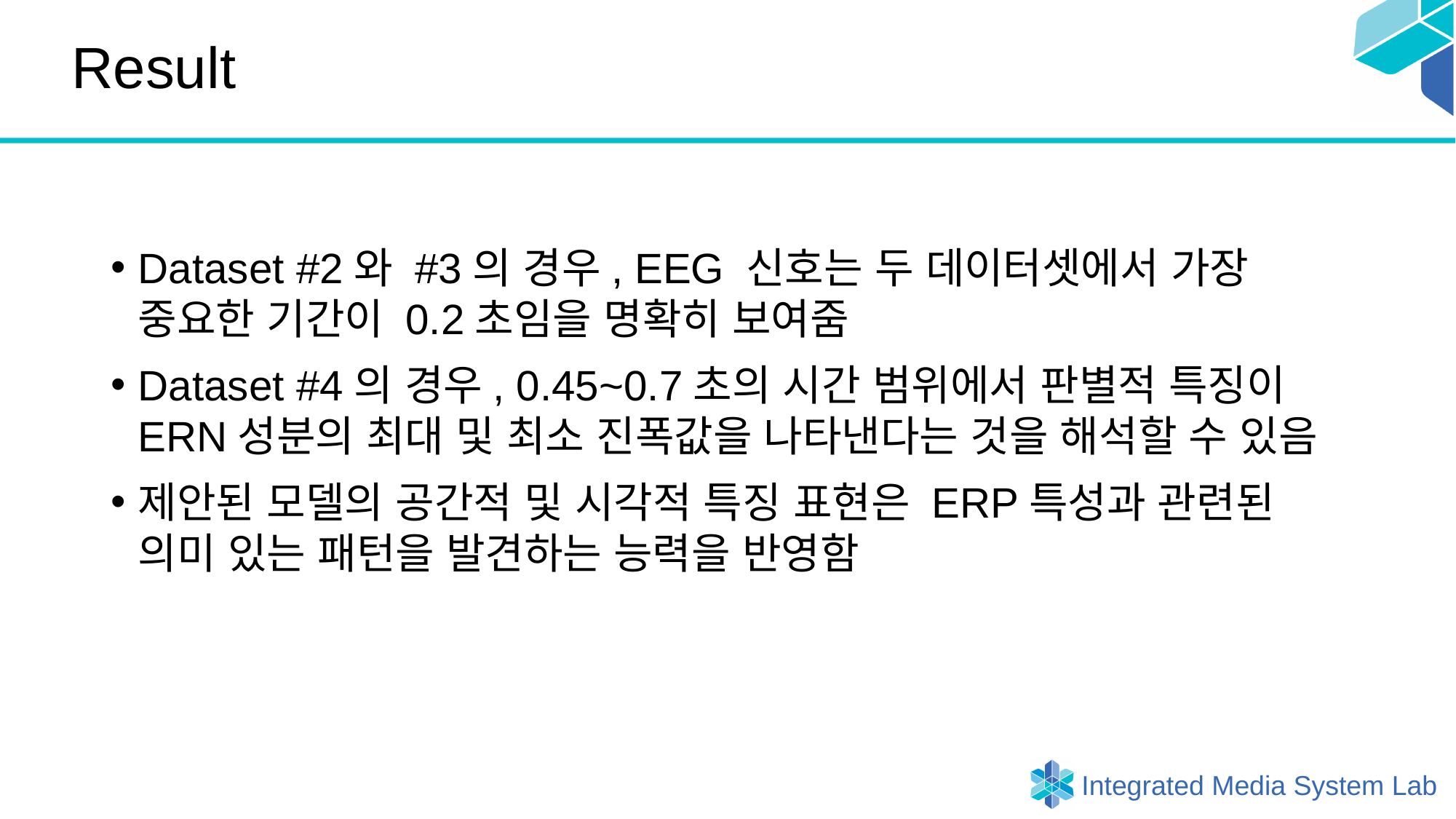

# Result
Dataset #2와 #3의 경우, EEG 신호는 두 데이터셋에서 가장
중요한 기간이 0.2초임을 명확히 보여줌
Dataset #4의 경우, 0.45~0.7초의 시간 범위에서 판별적 특징이 ERN성분의 최대 및 최소 진폭값을 나타낸다는 것을 해석할 수 있음
제안된 모델의 공간적 및 시각적 특징 표현은 ERP특성과 관련된 의미 있는 패턴을 발견하는 능력을 반영함